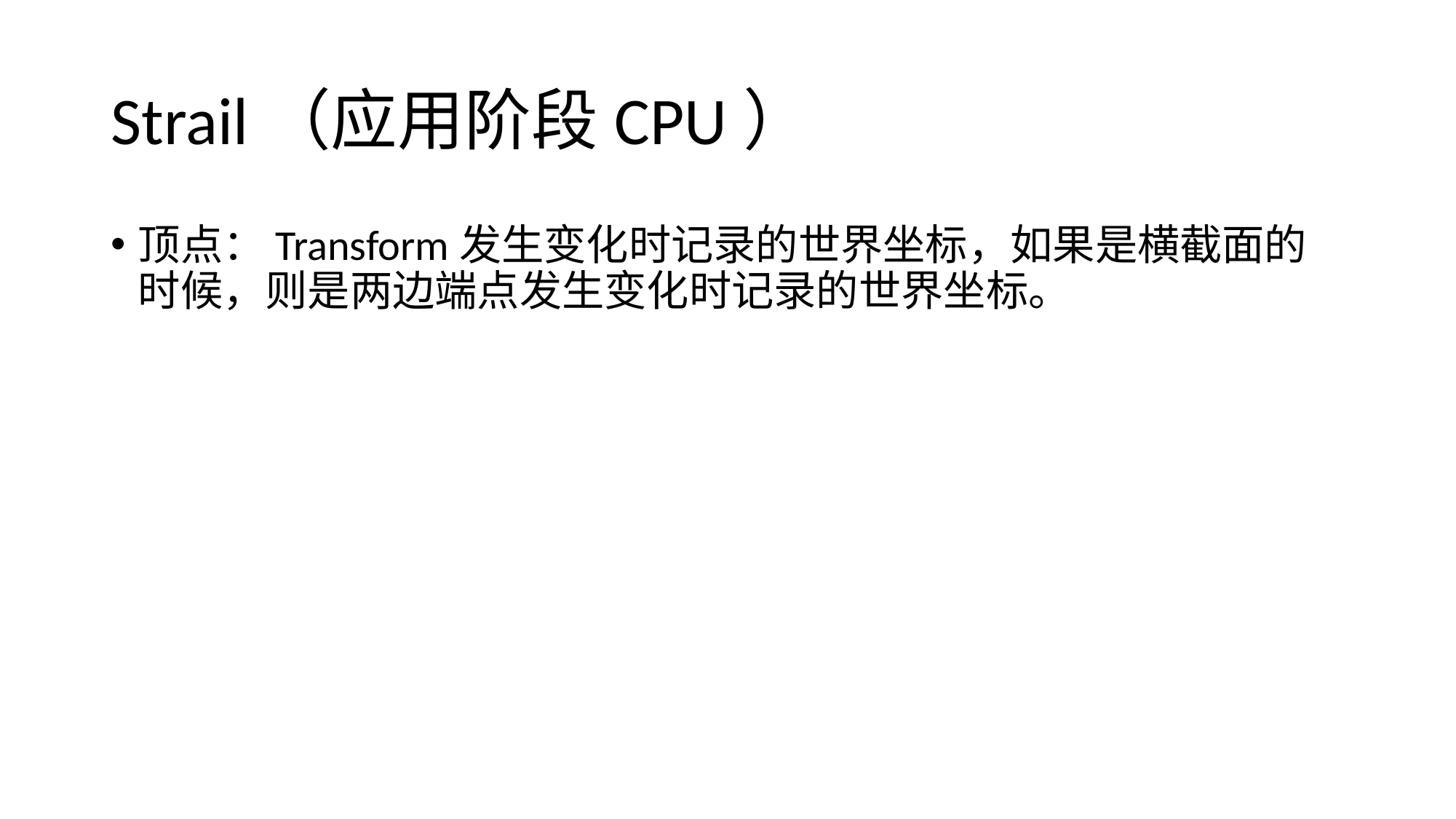

# Strail（应用阶段CPU）
顶点：Transform发生变化时记录的世界坐标，如果是横截面的时候，则是两边端点发生变化时记录的世界坐标。